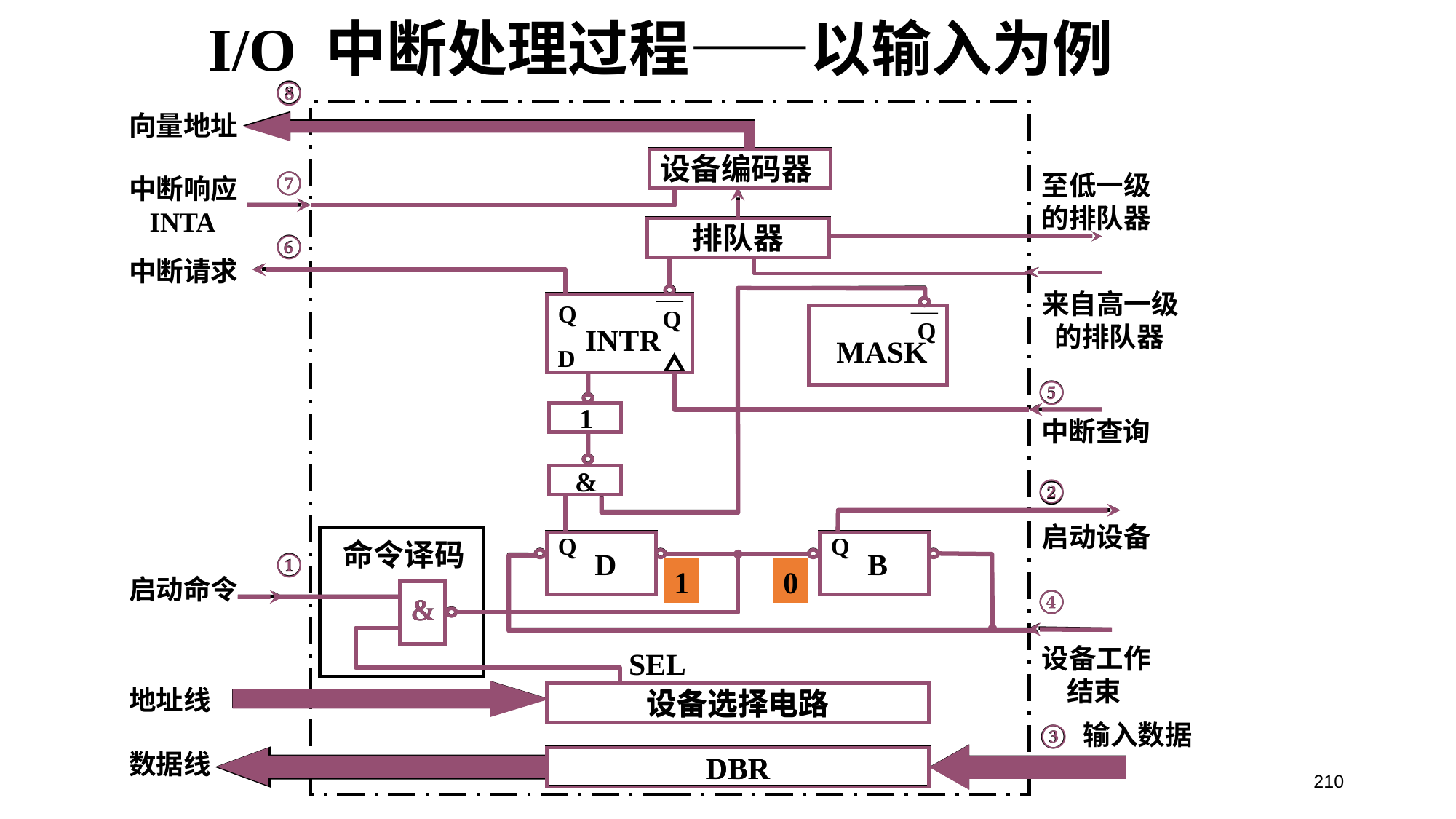

I/O 中断处理过程——以输入为例
⑧

向量地址

设备编码器

⑦
至低一级
的排队器
中断响应
   INTA

排队器

⑥

中断请求

来自高一级
 的排队器

Q

Q

Q

INTR
 MASK
D

⑤

1

中断查询

&

②

启动设备
Q
Q

命令译码

①
 D
 B

启动命令
④

&

设备工作
   结束
SEL
地址线

设备选择电路
③
输入数据
数据线
DBR

⑧

⑦

⑥

⑤

②

①

④

0

1

1

0

&

设备选择电路
③

DBR

210